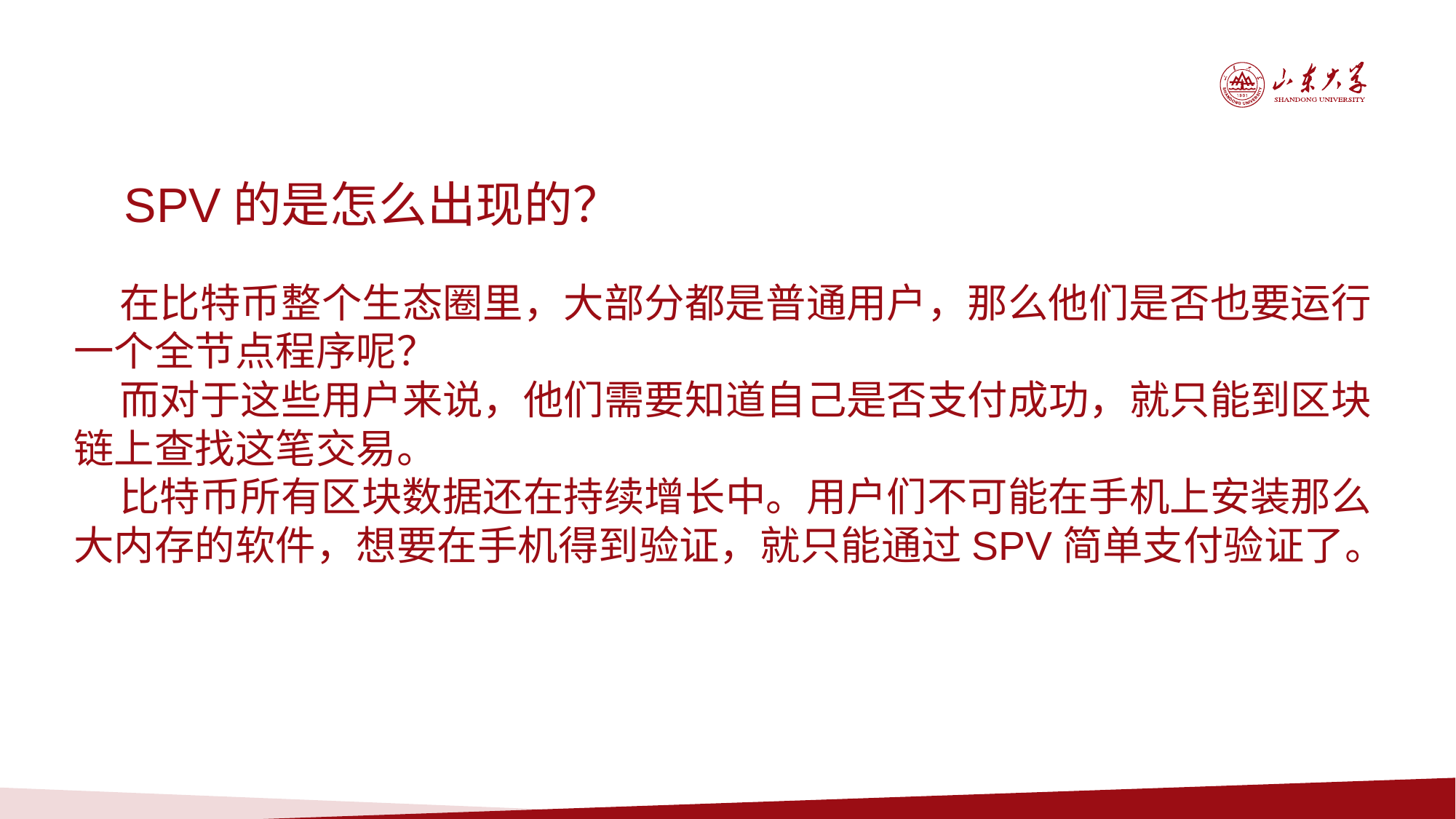

SPV的是怎么出现的？
    在比特币整个生态圈里，大部分都是普通用户，那么他们是否也要运行一个全节点程序呢？
    而对于这些用户来说，他们需要知道自己是否支付成功，就只能到区块链上查找这笔交易。
    比特币所有区块数据还在持续增长中。用户们不可能在手机上安装那么大内存的软件，想要在手机得到验证，就只能通过SPV简单支付验证了。